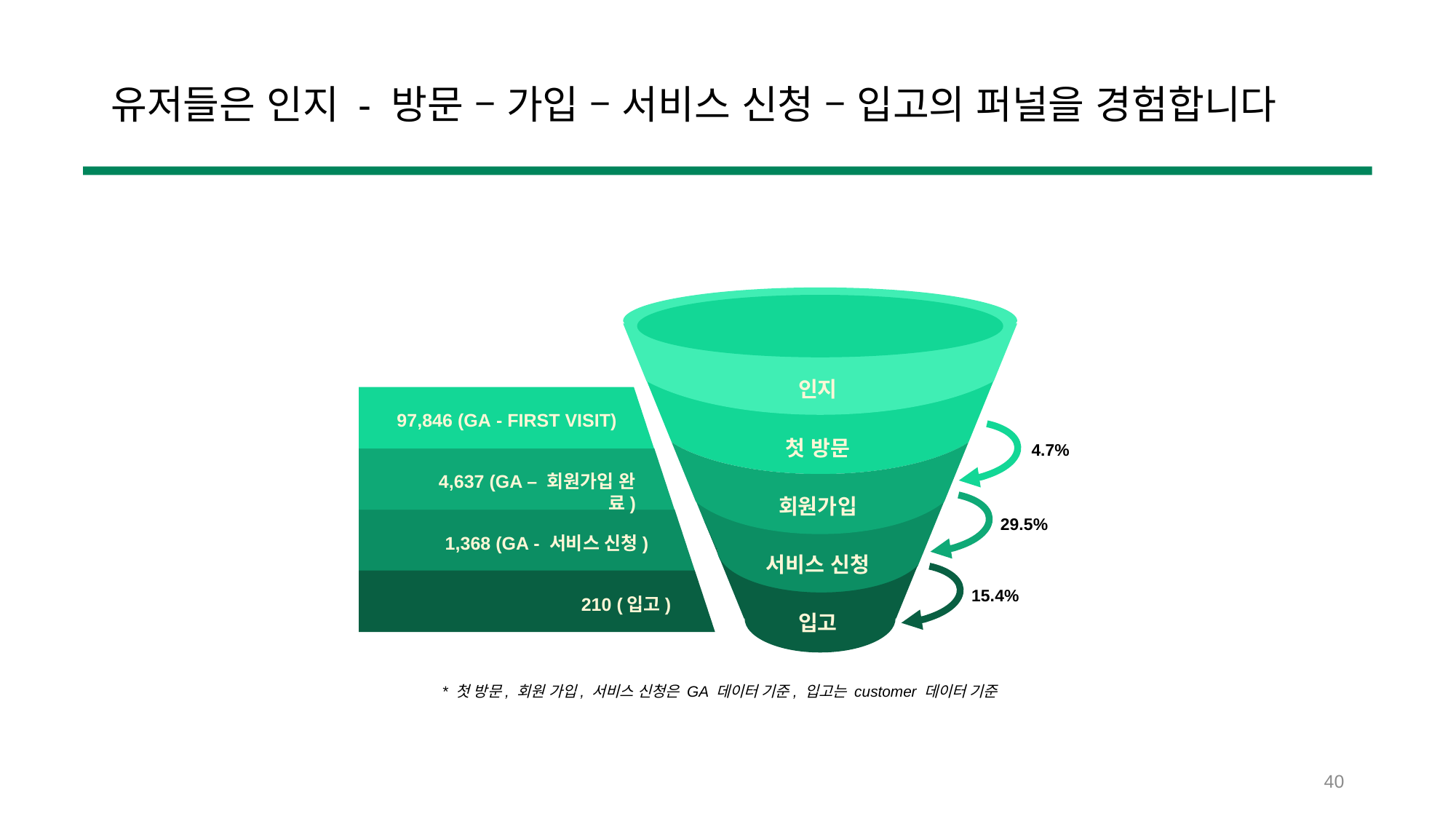

# 유저들은 인지 - 방문 – 가입 – 서비스 신청 – 입고의 퍼널을 경험합니다

인지

97,846 (GA - FIRST VISIT)
첫 방문
4.7%

4,637 (GA – 회원가입 완료)
회원가입

29.5%

  1,368 (GA - 서비스 신청)

서비스 신청

15.4%
   210 (입고)
입고
* 첫 방문, 회원 가입, 서비스 신청은 GA 데이터 기준, 입고는 customer 데이터 기준
40